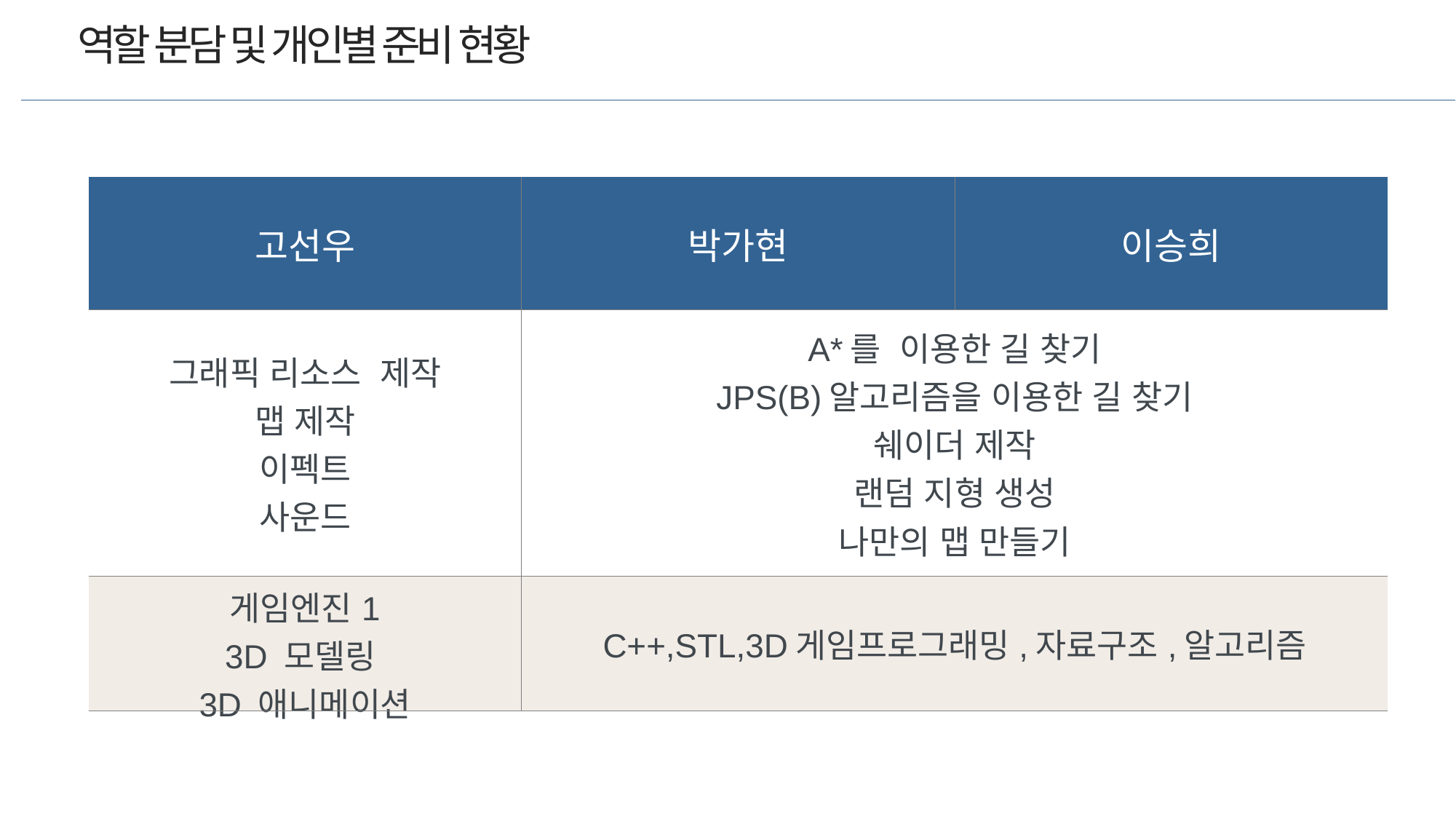

역할 분담 및 개인별 준비 현황
| 고선우 | 박가현 | 이승희 |
| --- | --- | --- |
| 그래픽 리소스 제작 맵 제작 이펙트 사운드 | A\*를 이용한 길 찾기 JPS(B)알고리즘을 이용한 길 찾기 쉐이더 제작 랜덤 지형 생성 나만의 맵 만들기 |  |
| 게임엔진1 3D 모델링 3D 애니메이션 | C++,STL,3D게임프로그래밍,자료구조,알고리즘 |  |